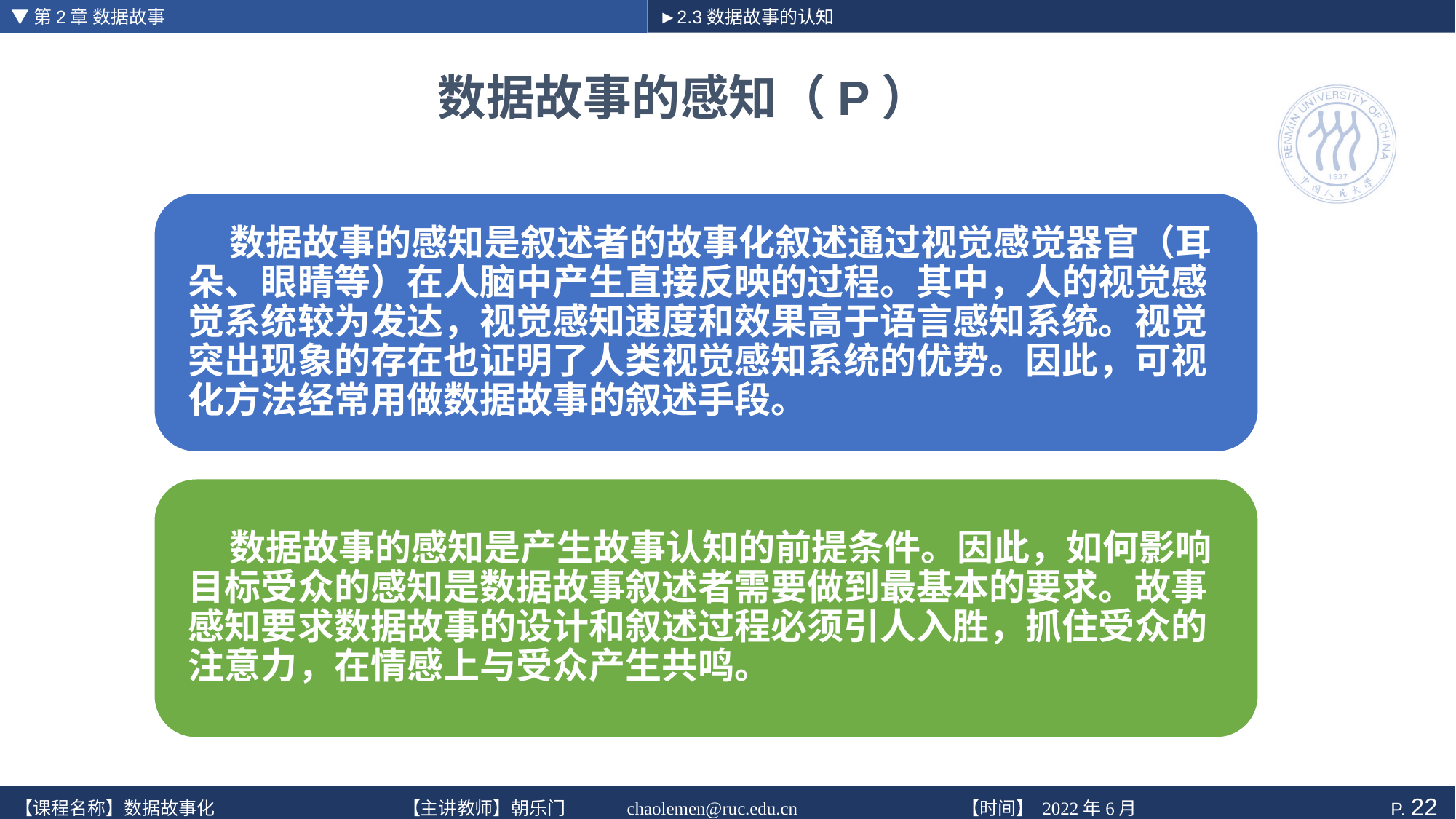

▼第2章 数据故事
►2.3数据故事的认知
# 数据故事的感知（P）
    数据故事的感知是叙述者的故事化叙述通过视觉感觉器官（耳朵、眼睛等）在人脑中产生直接反映的过程。其中，人的视觉感觉系统较为发达，视觉感知速度和效果高于语言感知系统。视觉突出现象的存在也证明了人类视觉感知系统的优势。因此，可视化方法经常用做数据故事的叙述手段。
    数据故事的感知是产生故事认知的前提条件。因此，如何影响目标受众的感知是数据故事叙述者需要做到最基本的要求。故事感知要求数据故事的设计和叙述过程必须引人入胜，抓住受众的注意力，在情感上与受众产生共鸣。